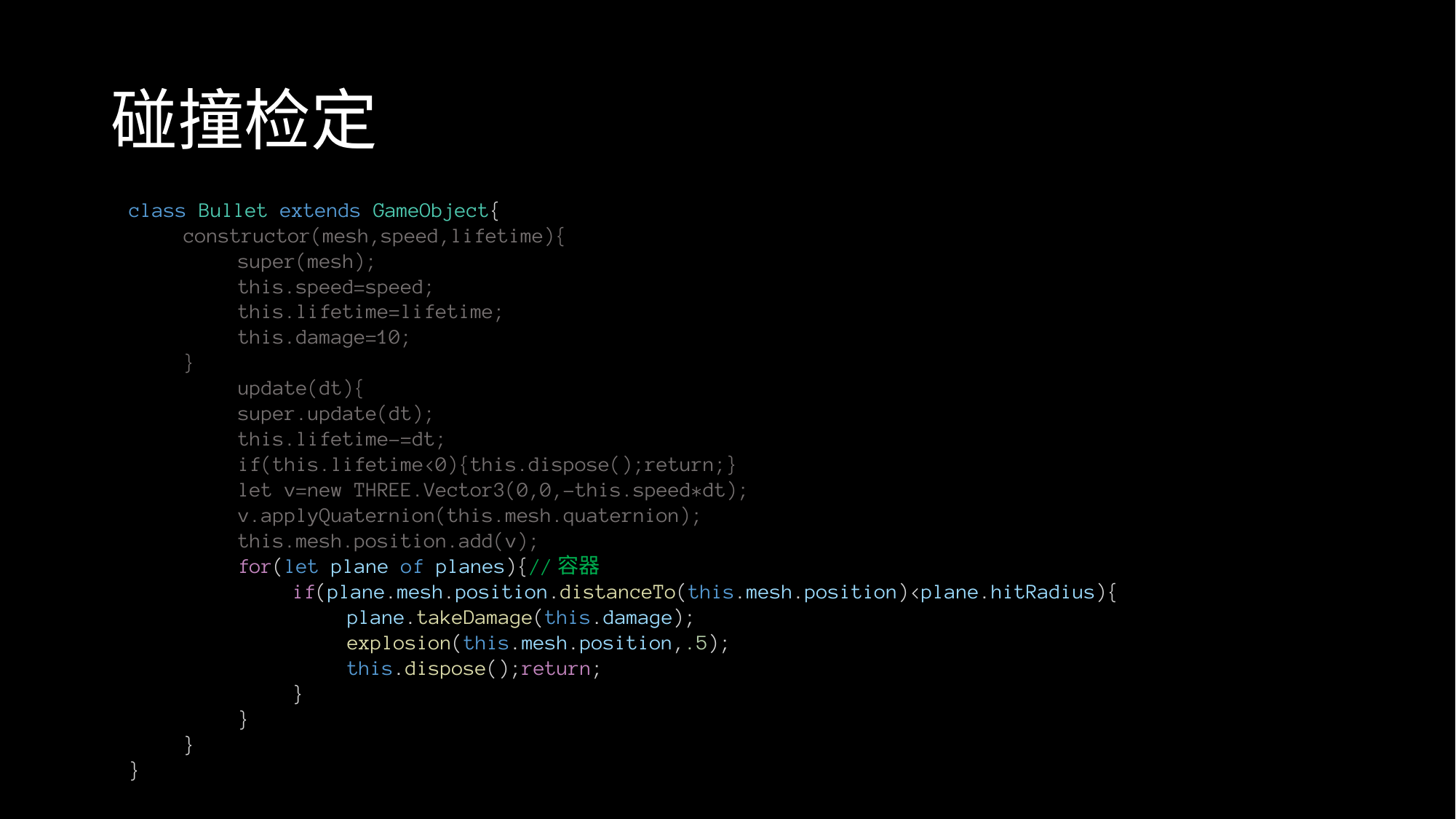

# 碰撞检定
class Bullet extends GameObject{
constructor(mesh,speed,lifetime){
super(mesh);
this.speed=speed;
this.lifetime=lifetime;
this.damage=10;
}
	update(dt){
super.update(dt);
this.lifetime-=dt;
if(this.lifetime<0){this.dispose();return;}
let v=new THREE.Vector3(0,0,-this.speed*dt);
v.applyQuaternion(this.mesh.quaternion);
this.mesh.position.add(v);
for(let plane of planes){//容器
if(plane.mesh.position.distanceTo(this.mesh.position)<plane.hitRadius){
plane.takeDamage(this.damage);
explosion(this.mesh.position,.5);
this.dispose();return;
}
}
}
}